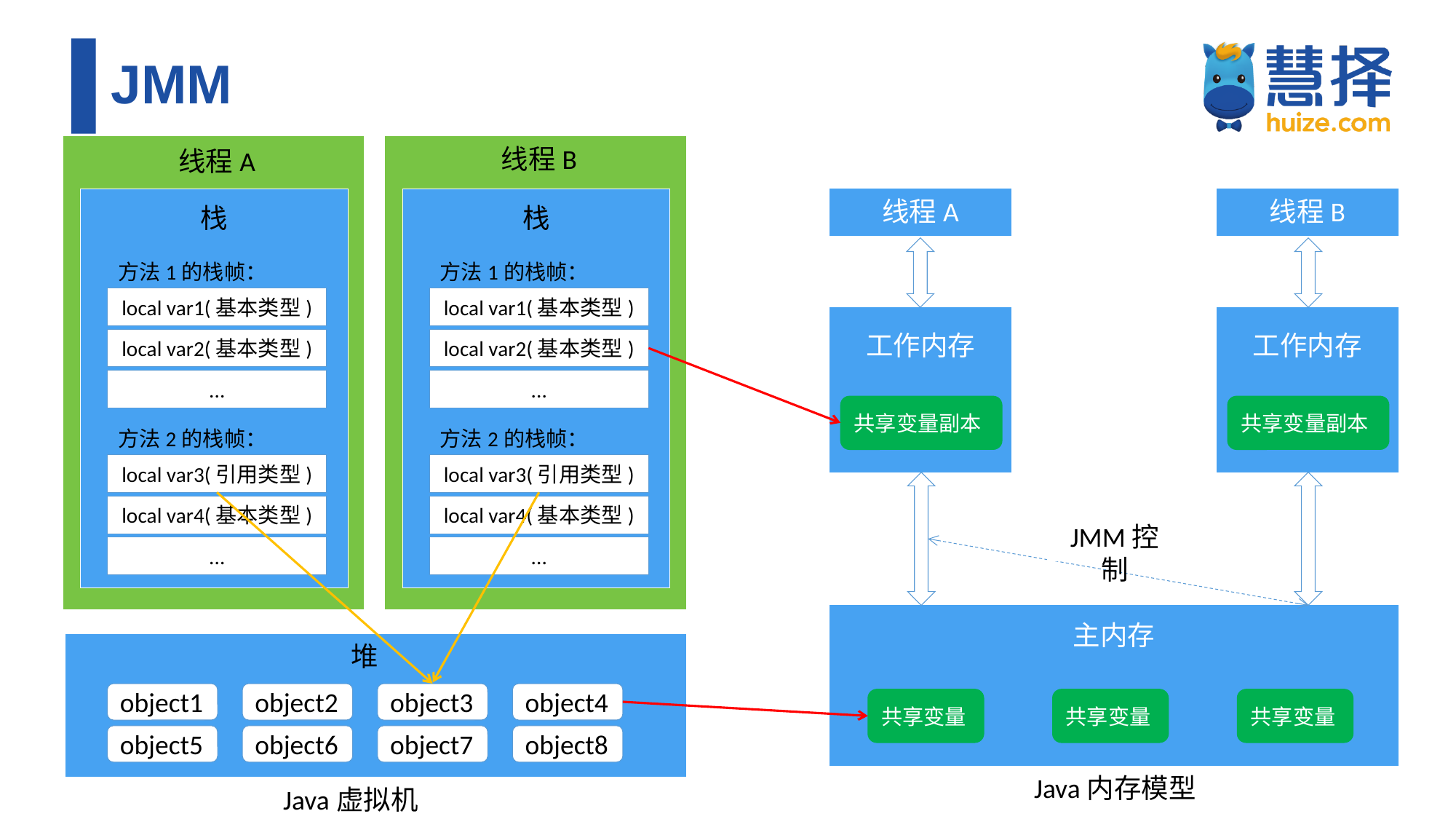

# JMM

线程B
线程A

线程A
线程B

工作内存
工作内存
共享变量副本
共享变量副本

JMM控制

主内存
共享变量
共享变量
共享变量
栈
栈
方法1的栈帧：
方法1的栈帧：
local var1(基本类型)
local var1(基本类型)
local var2(基本类型)
local var2(基本类型)
...
...
方法2的栈帧：
方法2的栈帧：
local var3(引用类型)
local var3(引用类型)
local var4(基本类型)
local var4(基本类型)
...
...

堆
object1
object2
object3
object4
object5
object6
object7
object8
Java内存模型
Java虚拟机